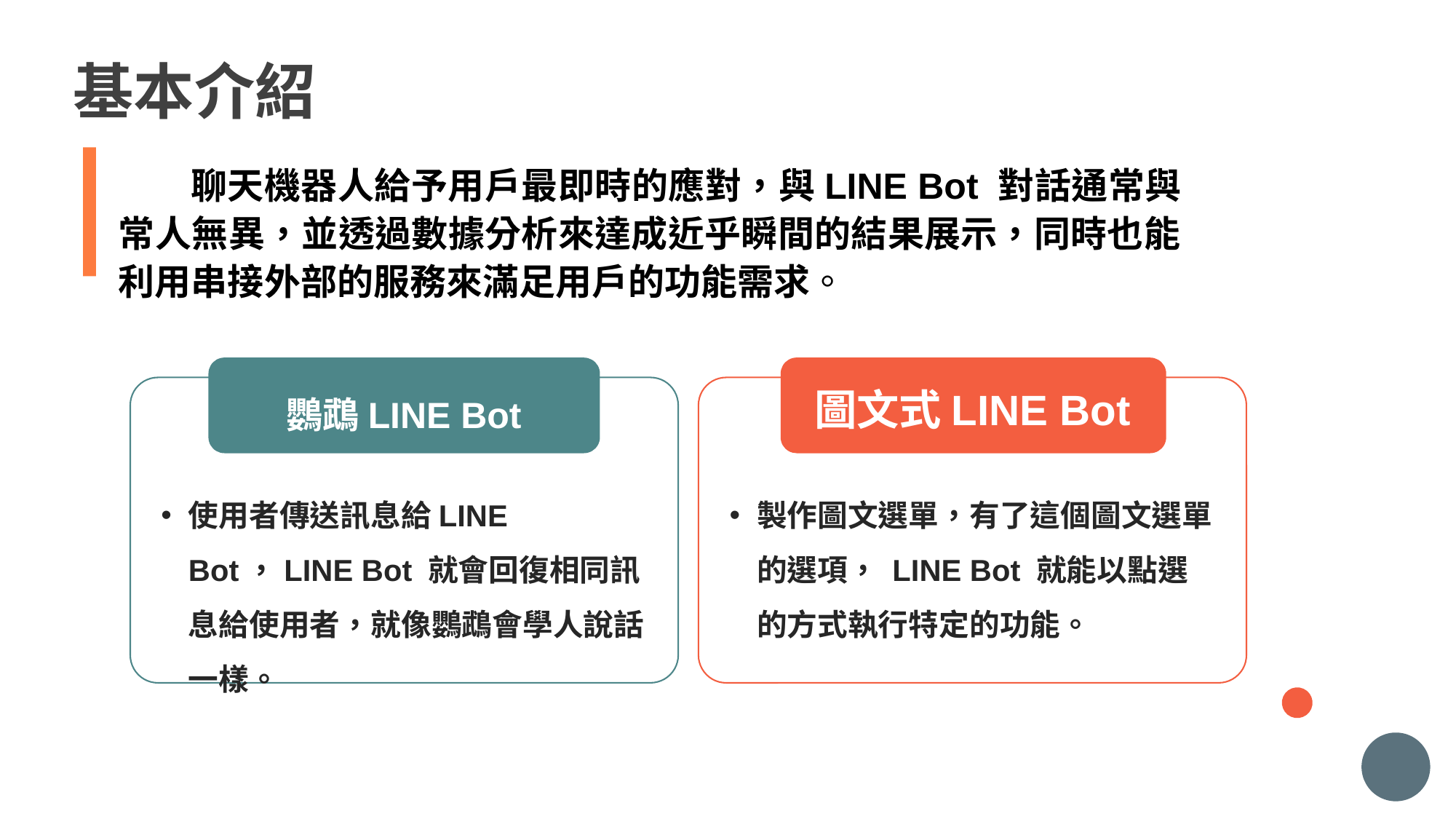

基本介紹

         聊天機器人給予用戶最即時的應對，與LINE Bot 對話通常與常人無異，並透過數據分析來達成近乎瞬間的結果展示，同時也能利用串接外部的服務來滿足用戶的功能需求。

鸚鵡LINE Bot

圖文式LINE Bot
使用者傳送訊息給LINE Bot，LINE Bot 就會回復相同訊息給使用者，就像鸚鵡會學人說話一樣。
製作圖文選單，有了這個圖文選單的選項， LINE Bot 就能以點選的方式執行特定的功能。